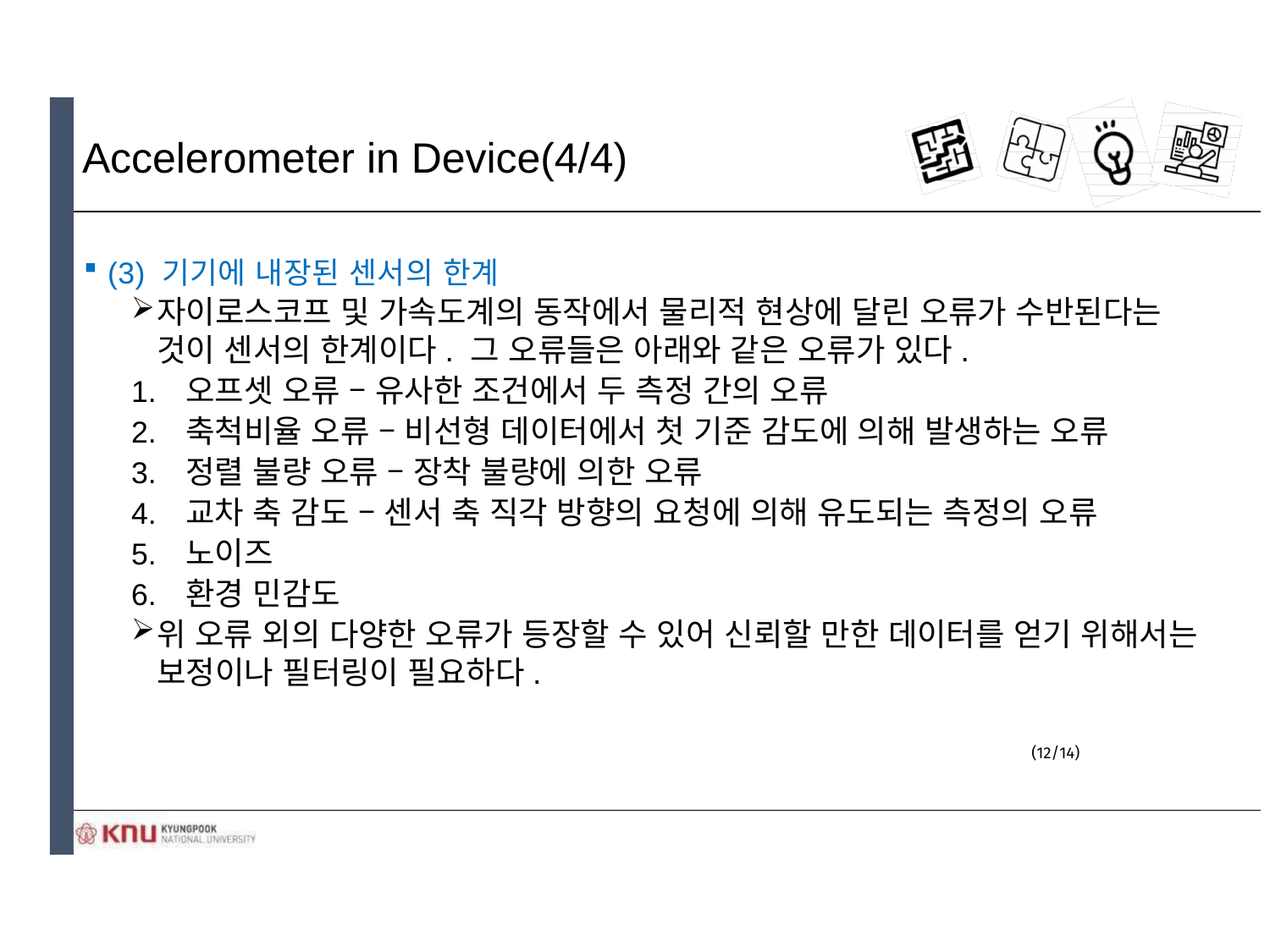

# Accelerometer in Device(4/4)
(3) 기기에 내장된 센서의 한계
자이로스코프 및 가속도계의 동작에서 물리적 현상에 달린 오류가 수반된다는 것이 센서의 한계이다. 그 오류들은 아래와 같은 오류가 있다.
오프셋 오류 – 유사한 조건에서 두 측정 간의 오류
축척비율 오류 – 비선형 데이터에서 첫 기준 감도에 의해 발생하는 오류
정렬 불량 오류 – 장착 불량에 의한 오류
교차 축 감도 – 센서 축 직각 방향의 요청에 의해 유도되는 측정의 오류
노이즈
환경 민감도
위 오류 외의 다양한 오류가 등장할 수 있어 신뢰할 만한 데이터를 얻기 위해서는 보정이나 필터링이 필요하다.

(12/14)